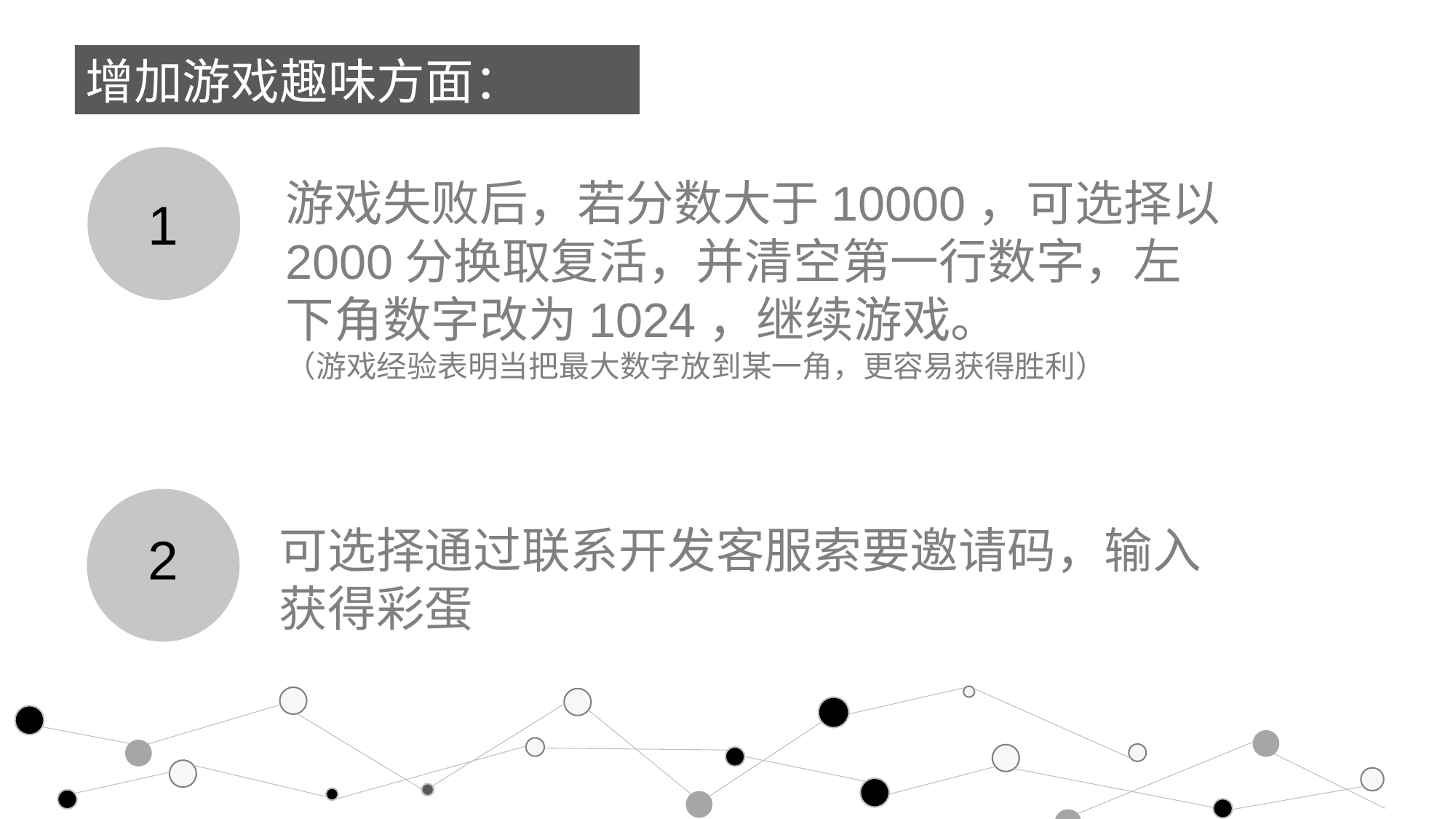

增加游戏趣味方面：

游戏失败后，若分数大于10000，可选择以2000分换取复活，并清空第一行数字，左下角数字改为1024，继续游戏。
（游戏经验表明当把最大数字放到某一角，更容易获得胜利）
1

可选择通过联系开发客服索要邀请码，输入获得彩蛋
2